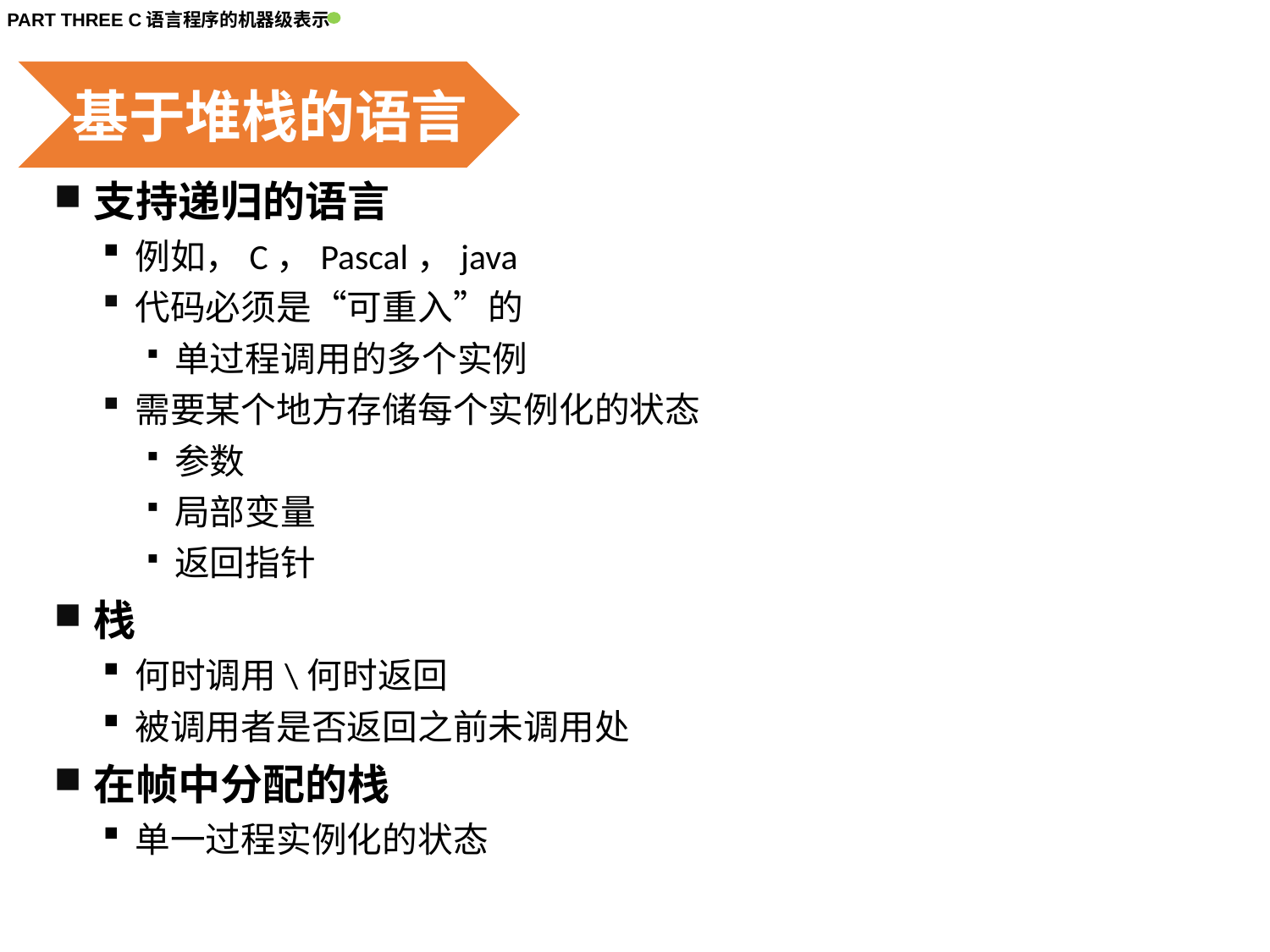

PART THREE C语言程序的机器级表示

基于堆栈的语言

支持递归的语言
例如，C，Pascal，java
代码必须是“可重入”的
单过程调用的多个实例
需要某个地方存储每个实例化的状态
参数
局部变量
返回指针
栈
何时调用\何时返回
被调用者是否返回之前未调用处
在帧中分配的栈
单一过程实例化的状态